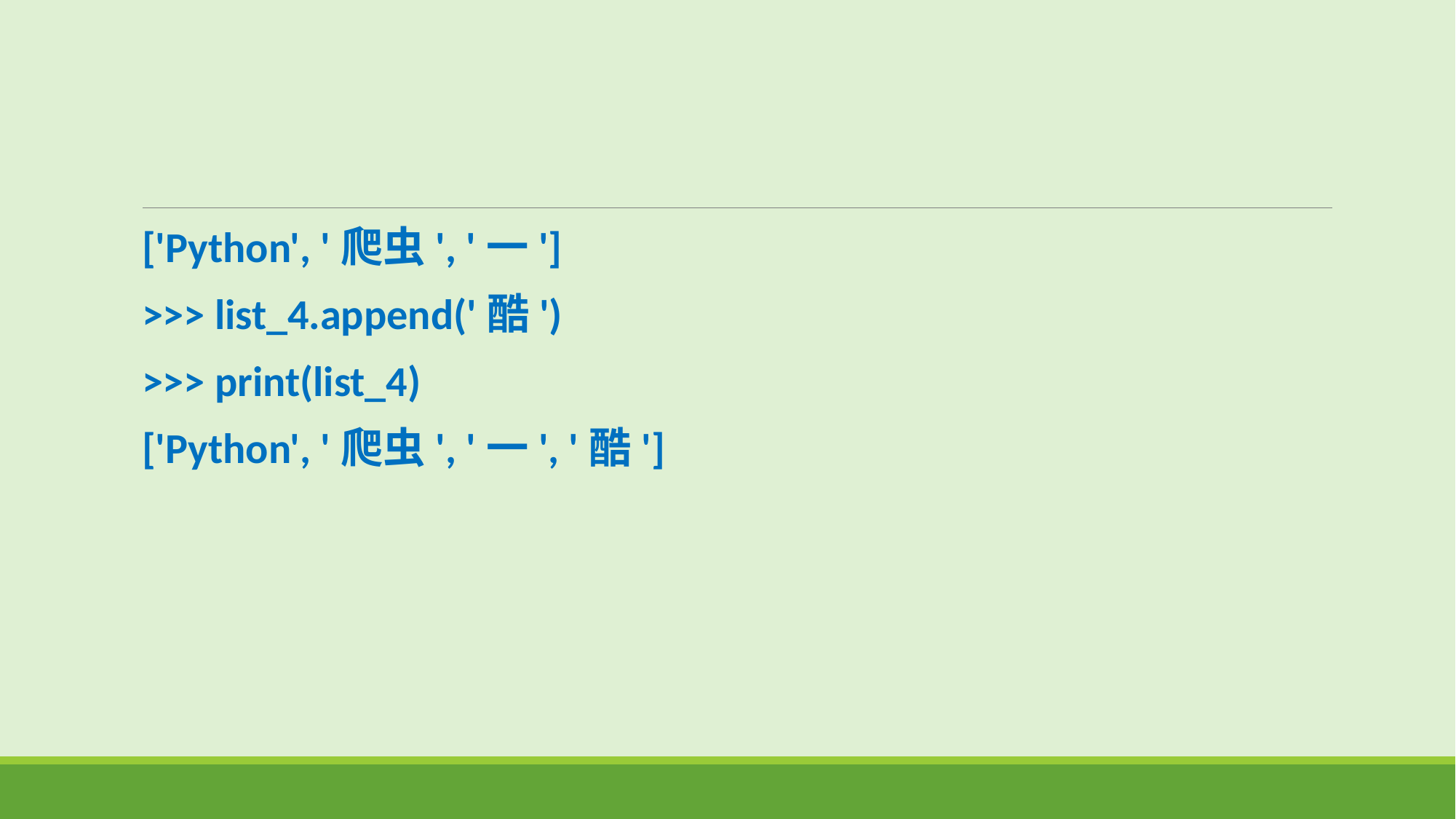

['Python', '爬虫', '一']
>>> list_4.append('酷')
>>> print(list_4)
['Python', '爬虫', '一', '酷']